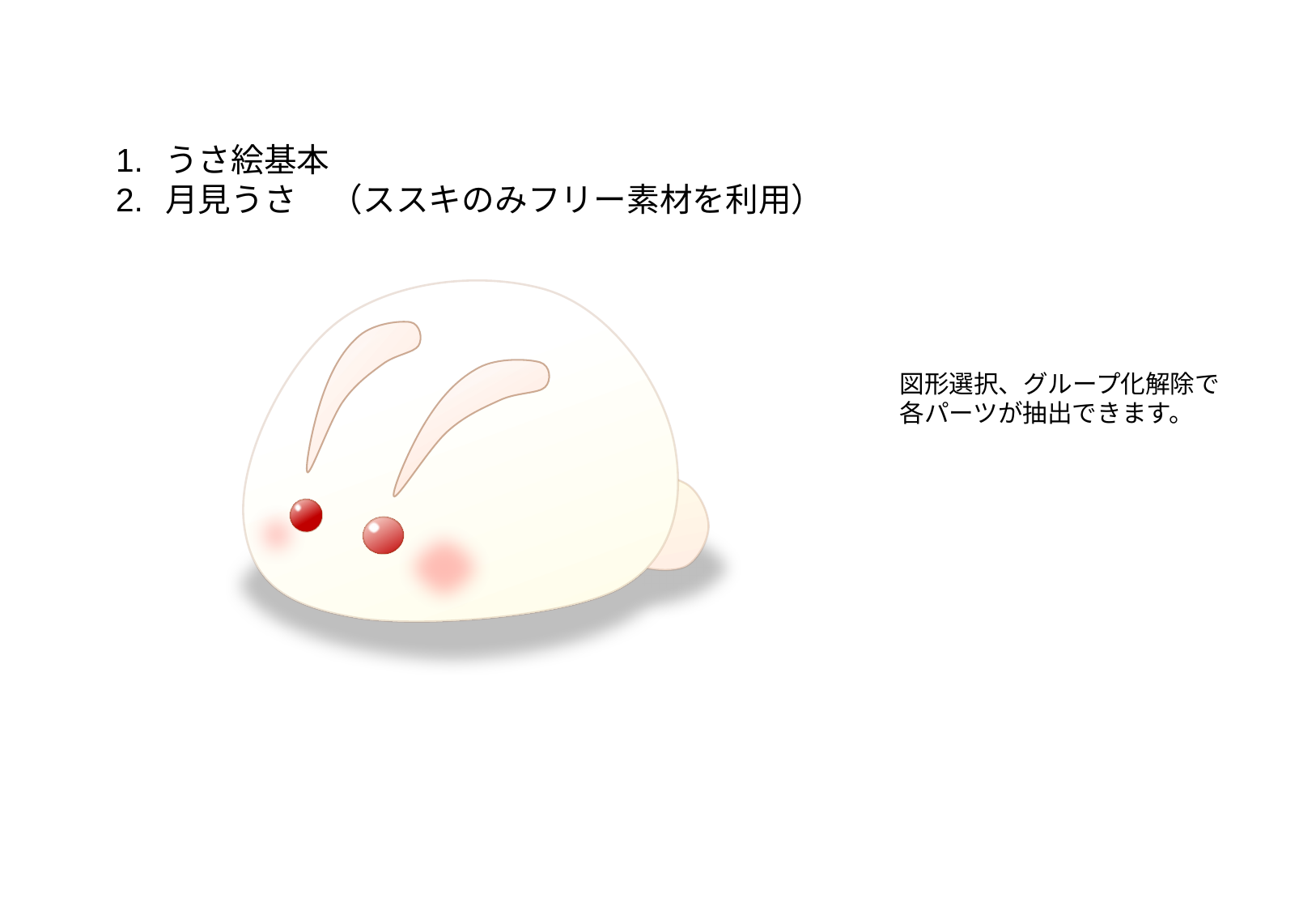

うさ絵基本
月見うさ　（ススキのみフリー素材を利用）

図形選択、グループ化解除で
各パーツが抽出できます。